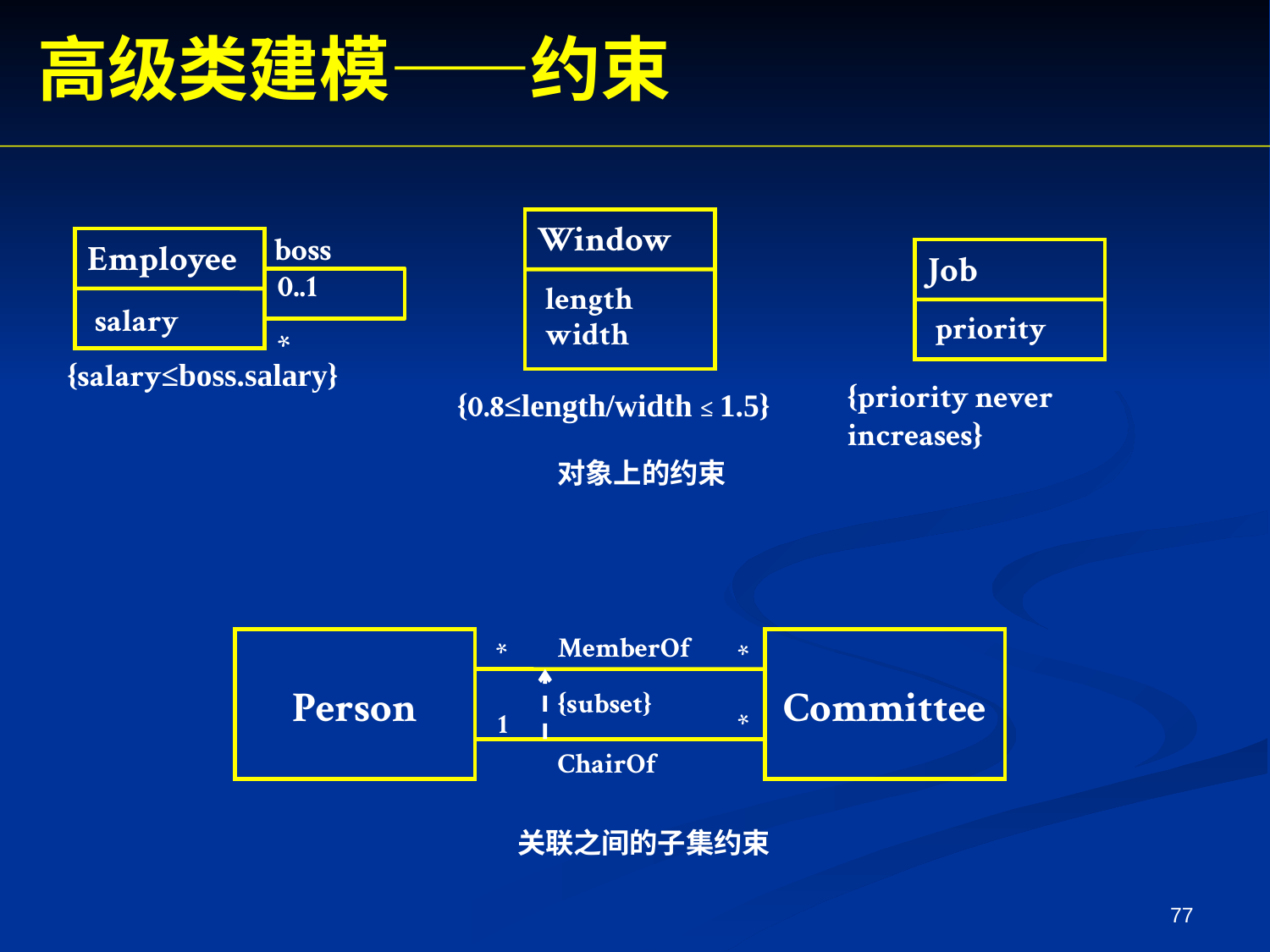

高级类建模——约束

Window

length
width
{0.8≤length/width ≤ 1.5}
boss
Employee
0..1

salary
*
{salary≤boss.salary}
Job

priority
{priority never increases}
对象上的约束
MemberOf
*
Person
*
Committee

{subset}
1
*

ChairOf
关联之间的子集约束
77